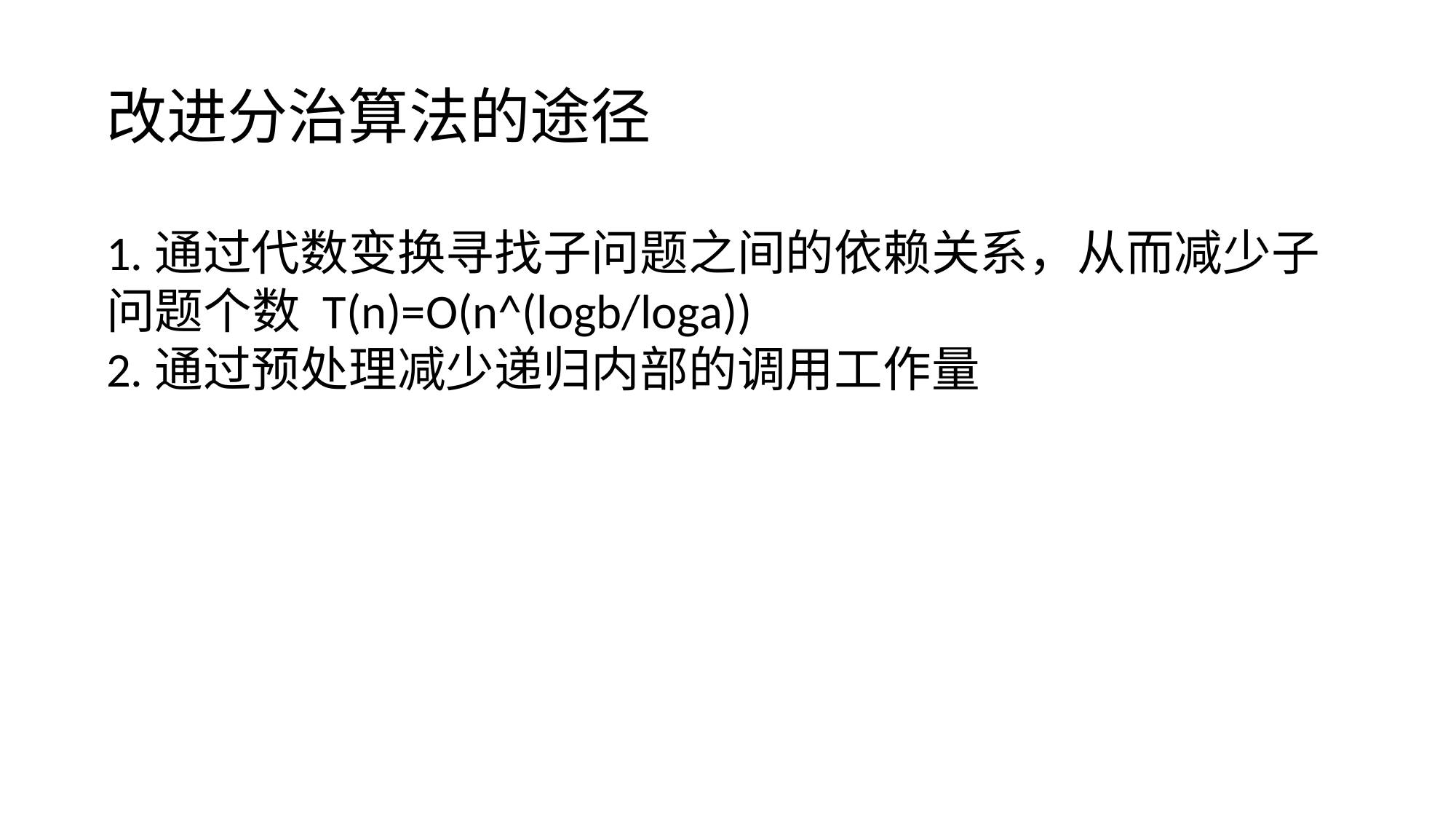

改进分治算法的途径
1.通过代数变换寻找子问题之间的依赖关系，从而减少子问题个数 T(n)=O(n^(logb/loga))
2.通过预处理减少递归内部的调用工作量